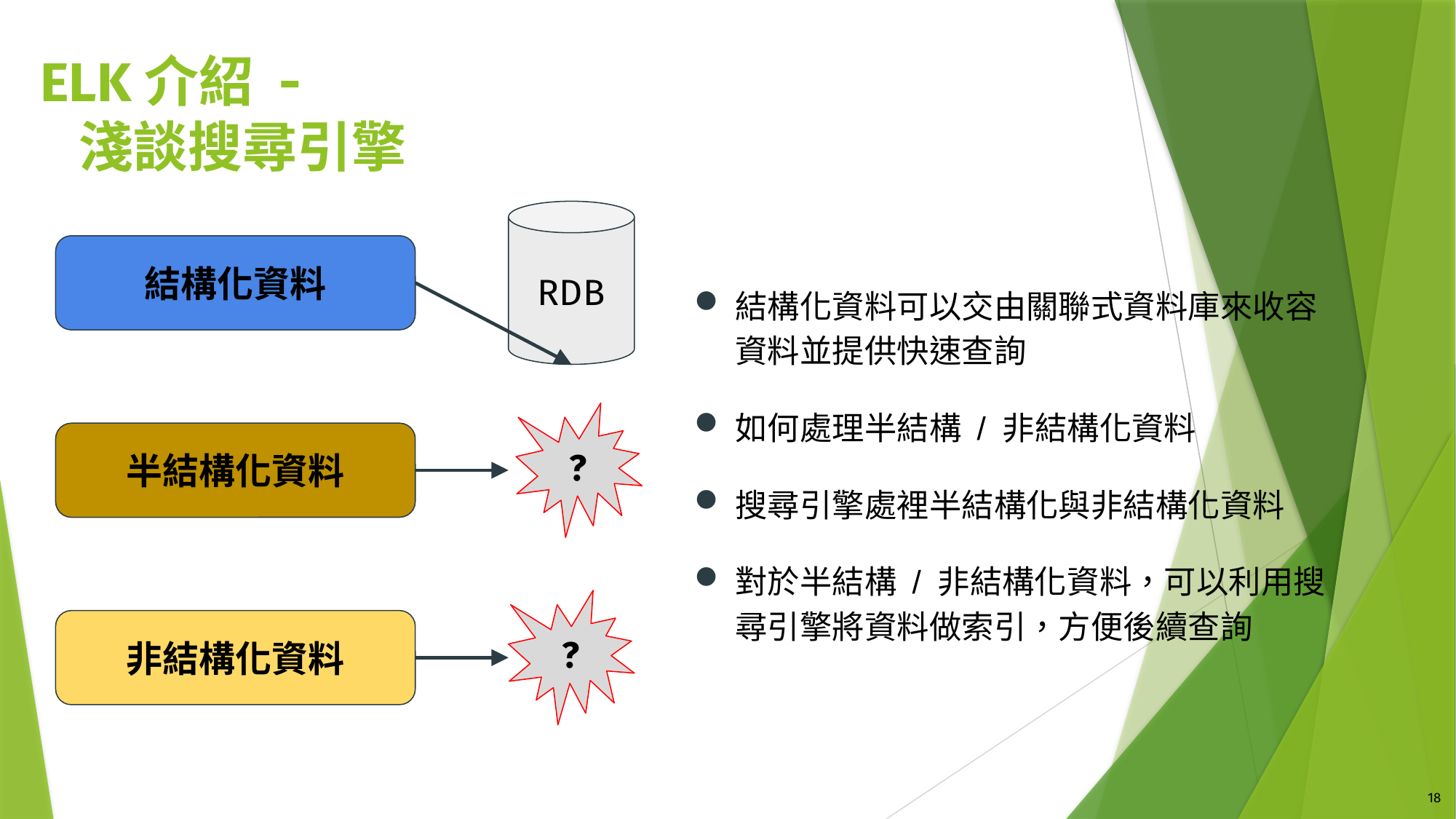

# ELK介紹 - 淺談搜尋引擎
RDB
結構化資料
結構化資料可以交由關聯式資料庫來收容資料並提供快速查詢
如何處理半結構 / 非結構化資料
搜尋引擎處裡半結構化與非結構化資料
對於半結構 / 非結構化資料，可以利用搜尋引擎將資料做索引，方便後續查詢
?
半結構化資料
?
非結構化資料
18